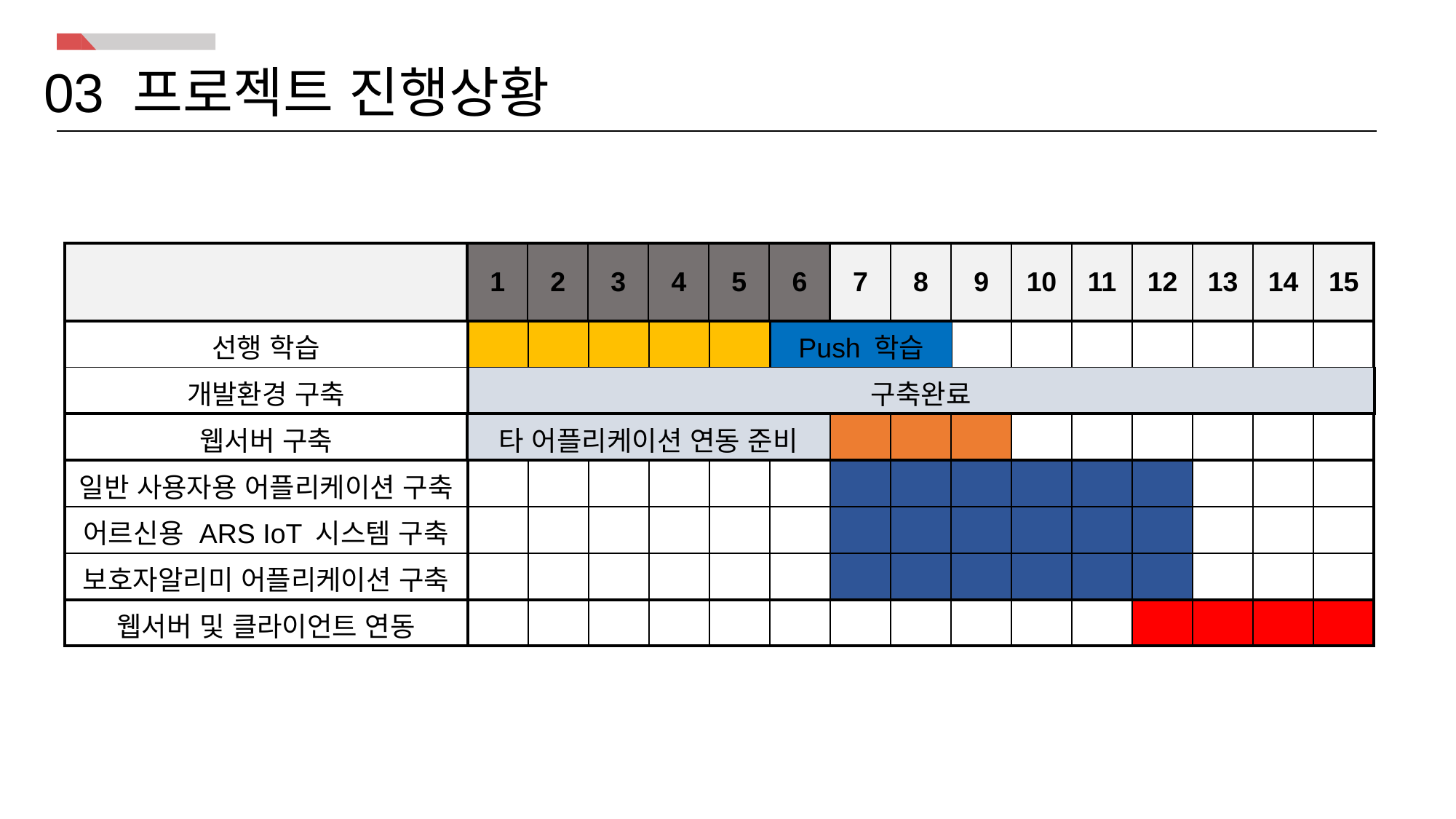

03 프로젝트 진행상황
|  | 1 | 2 | 3 | 4 | 5 | 6 | 7 | 8 | 9 | 10 | 11 | 12 | 13 | 14 | 15 |
| --- | --- | --- | --- | --- | --- | --- | --- | --- | --- | --- | --- | --- | --- | --- | --- |
| 선행 학습 |  |  |  |  |  |  |  |  |  |  |  |  |  |  |  |
| 개발환경 구축 |  |  |  |  |  |  |  |  |  |  |  |  |  |  |  |
| 웹서버 구축 |  |  |  |  |  |  |  |  |  |  |  |  |  |  |  |
| 일반 사용자용 어플리케이션 구축 |  |  |  |  |  |  |  |  |  |  |  |  |  |  |  |
| 어르신용 ARS IoT 시스템 구축 |  |  |  |  |  |  |  |  |  |  |  |  |  |  |  |
| 보호자알리미 어플리케이션 구축 |  |  |  |  |  |  |  |  |  |  |  |  |  |  |  |
| 웹서버 및 클라이언트 연동 |  |  |  |  |  |  |  |  |  |  |  |  |  |  |  |
| 1 | 2 | 3 | 4 | 5 | 6 |
| --- | --- | --- | --- | --- | --- |
| Push 학습 |
| --- |
| 구축완료 |
| --- |
| 타 어플리케이션 연동 준비 |
| --- |